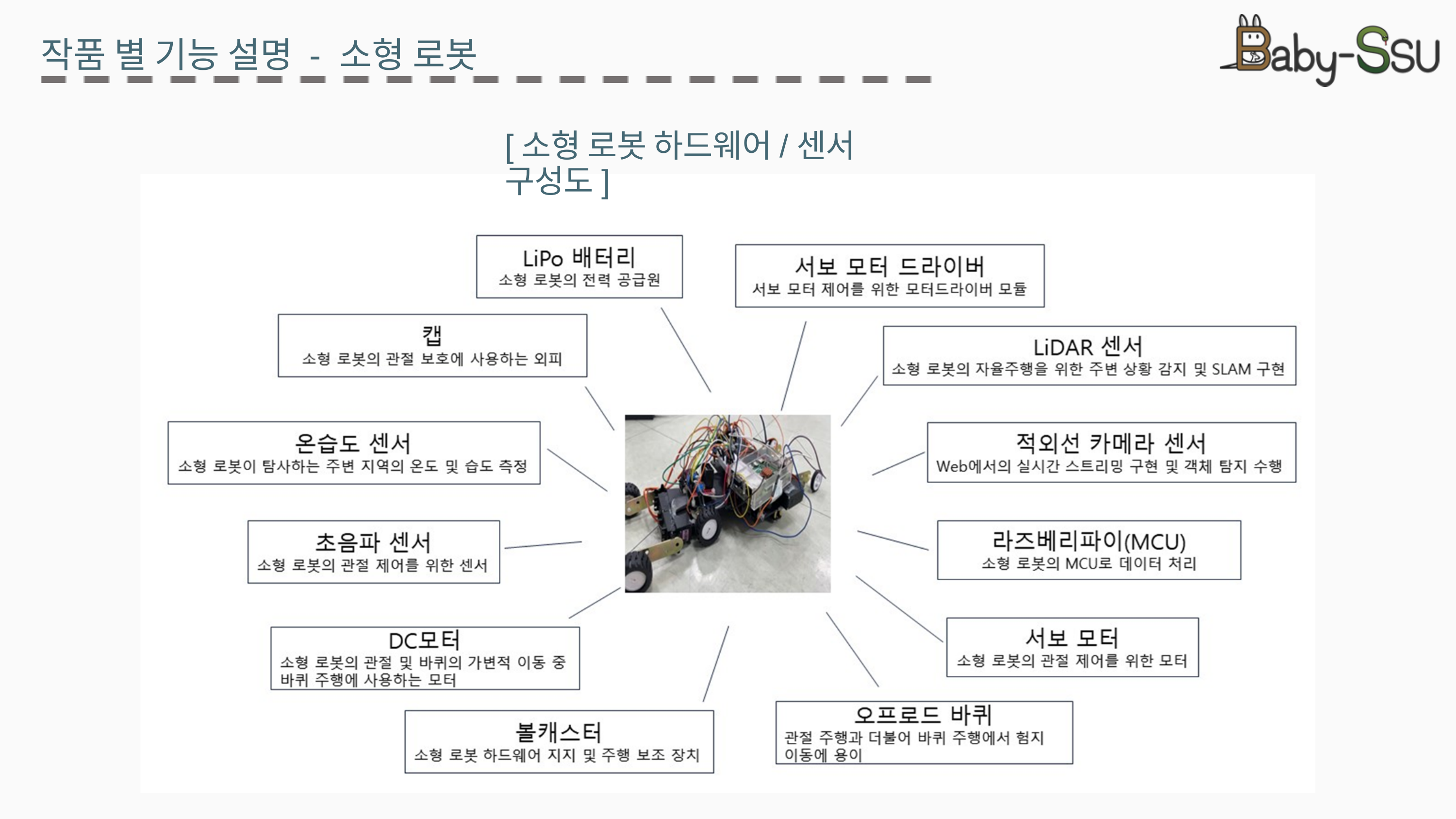

작품 별 기능 설명 - 소형 로봇

[소형 로봇 하드웨어/센서 구성도]